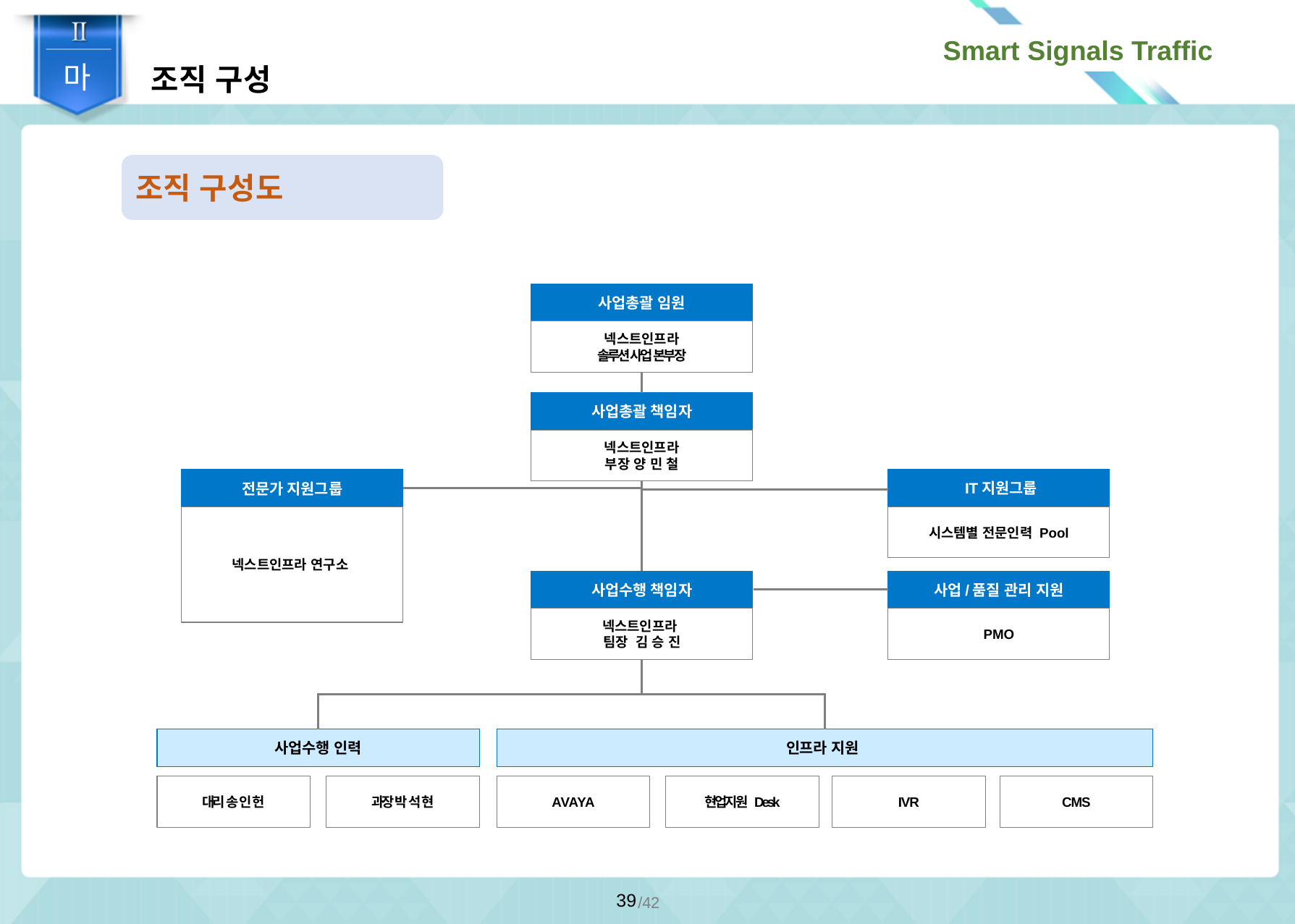

조직 구성
마
조직 구성도
사업총괄 임원
넥스트인프라
솔루션 사업  본부장
사업총괄 책임자
넥스트인프라
부장 양 민 철
 IT지원그룹
시스템별 전문인력 Pool
전문가 지원그룹
넥스트인프라 연구소
사업/품질 관리 지원
PMO
사업수행 책임자
넥스트인프라
팀장  김 승 진
사업수행 인력
인프라 지원
대리  송  인  헌
과장  박  석  현
AVAYA
현업지원  Desk
I V R
C M S